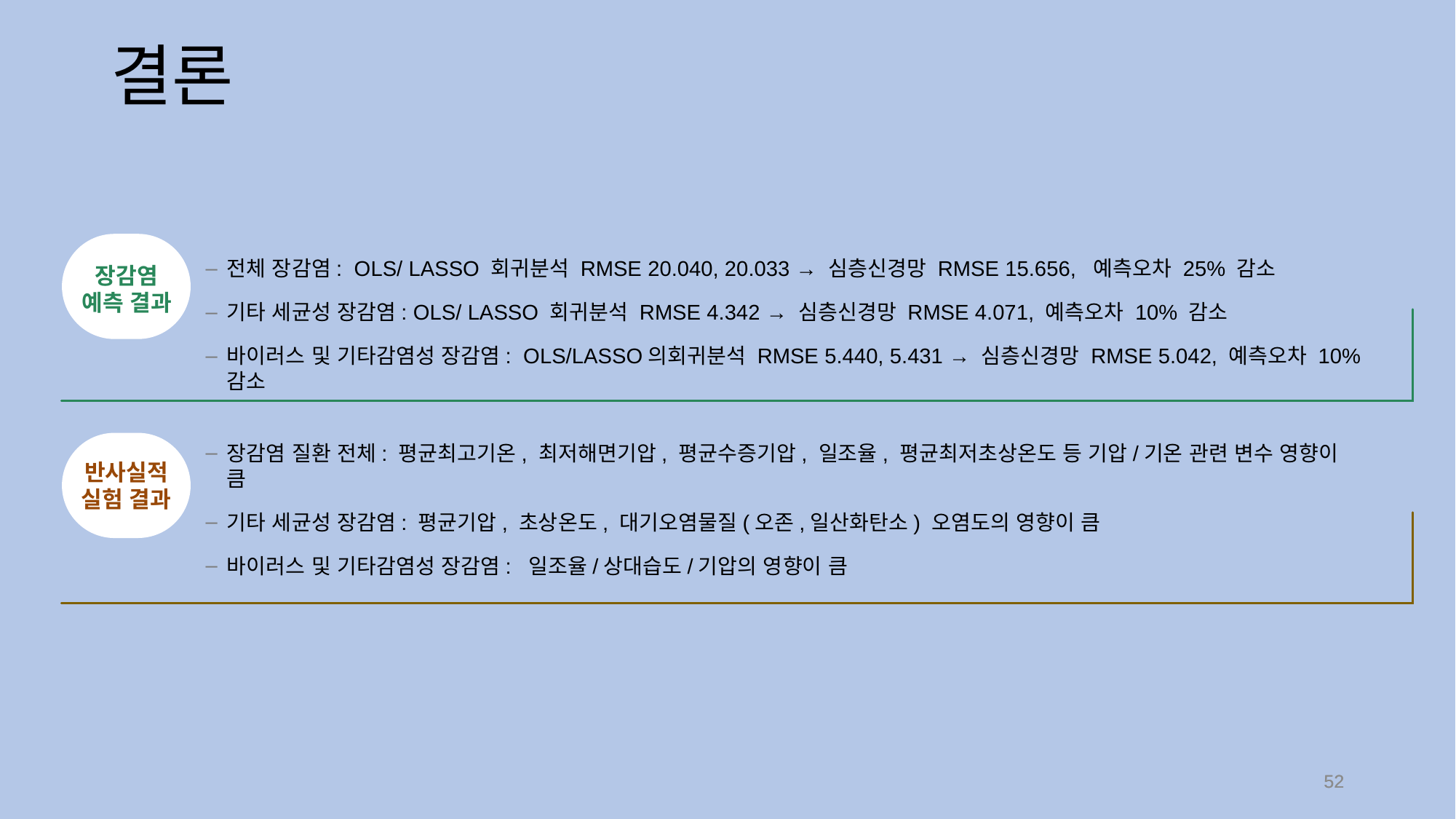

# 결론

장감염 예측 결과

전체 장감염:  OLS/ LASSO 회귀분석 RMSE 20.040, 20.033 → 심층신경망 RMSE 15.656,  예측오차 25% 감소
기타 세균성 장감염: OLS/ LASSO 회귀분석 RMSE 4.342 → 심층신경망 RMSE 4.071, 예측오차 10% 감소
바이러스 및 기타감염성 장감염:  OLS/LASSO의회귀분석 RMSE 5.440, 5.431 → 심층신경망 RMSE 5.042, 예측오차 10% 감소

반사실적 실험 결과

장감염 질환 전체: 평균최고기온, 최저해면기압, 평균수증기압, 일조율, 평균최저초상온도 등 기압/기온 관련 변수 영향이 큼
기타 세균성 장감염: 평균기압, 초상온도, 대기오염물질(오존,일산화탄소) 오염도의 영향이 큼
바이러스 및 기타감염성 장감염:  일조율/상대습도/기압의 영향이 큼

52
52